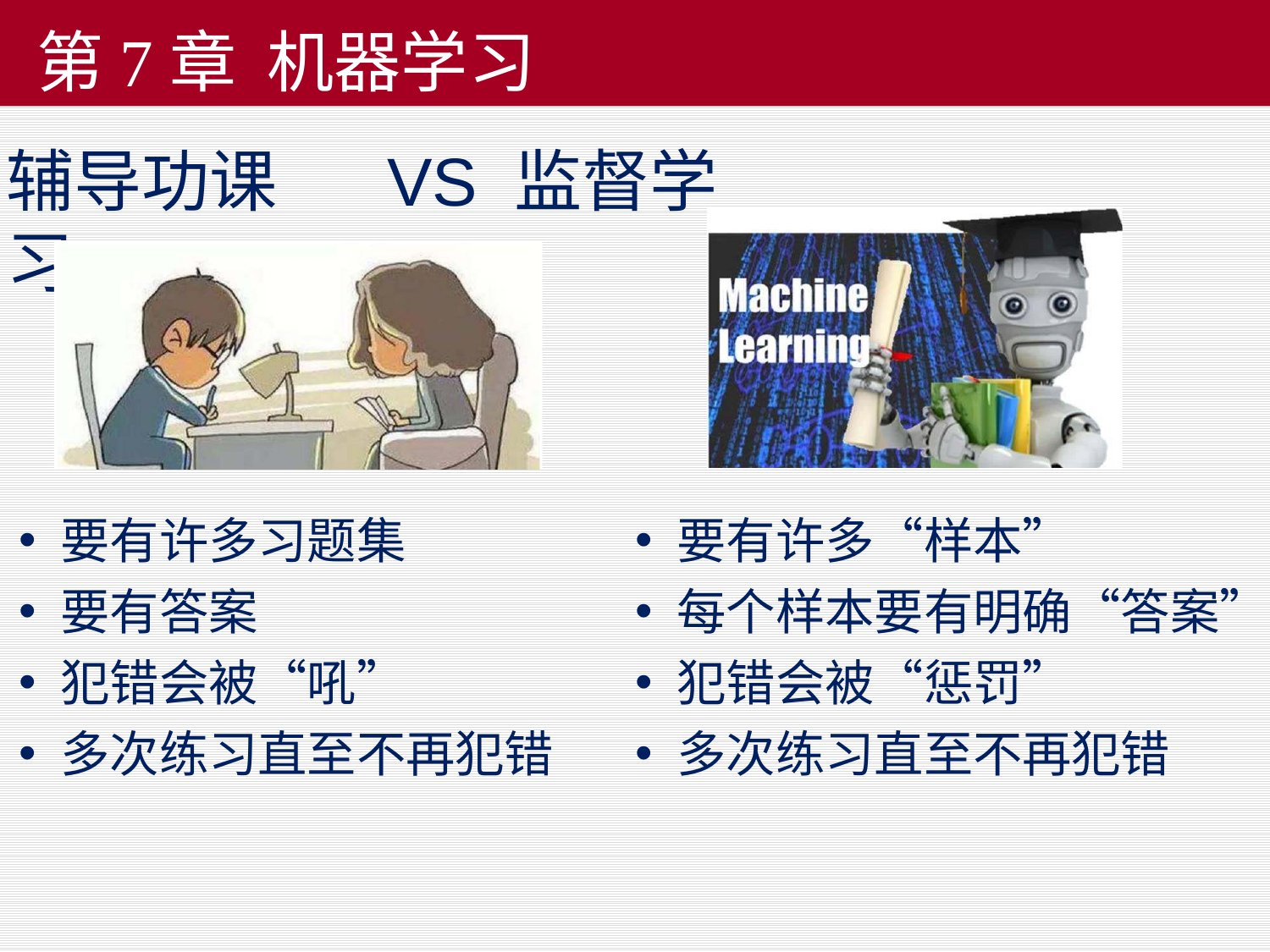

# 第7章  机器学习

辅导功课	VS	监督学习

要有许多习题集
要有答案
犯错会被“吼”
多次练习直至不再犯错
要有许多“样本”
每个样本要有明确“答案”
犯错会被“惩罚”
多次练习直至不再犯错
10